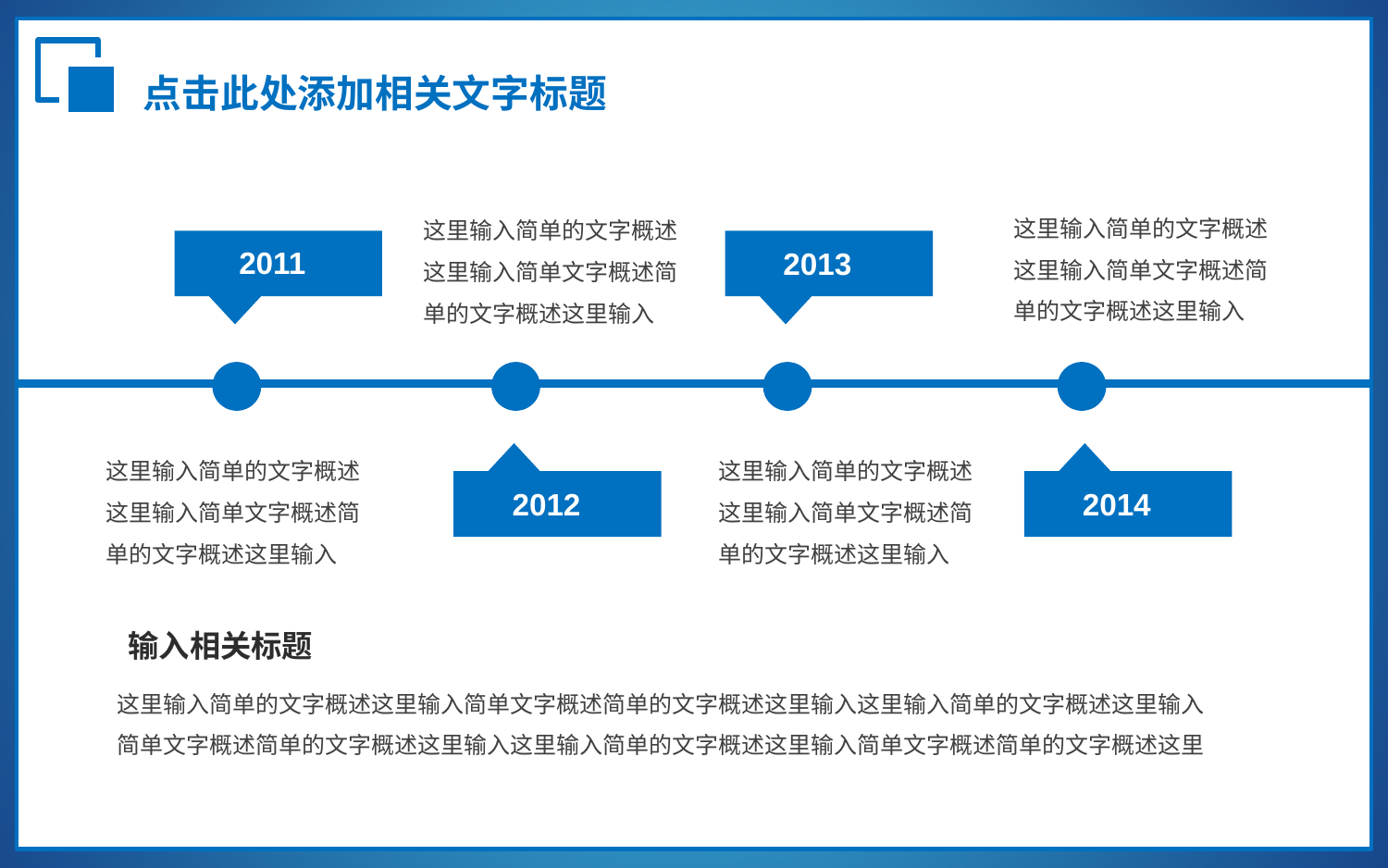

点击此处添加相关文字标题
这里输入简单的文字概述这里输入简单文字概述简单的文字概述这里输入
这里输入简单的文字概述这里输入简单文字概述简单的文字概述这里输入

2011
2013

这里输入简单的文字概述这里输入简单文字概述简单的文字概述这里输入
这里输入简单的文字概述这里输入简单文字概述简单的文字概述这里输入

2012
2014
输入相关标题
这里输入简单的文字概述这里输入简单文字概述简单的文字概述这里输入这里输入简单的文字概述这里输入简单文字概述简单的文字概述这里输入这里输入简单的文字概述这里输入简单文字概述简单的文字概述这里